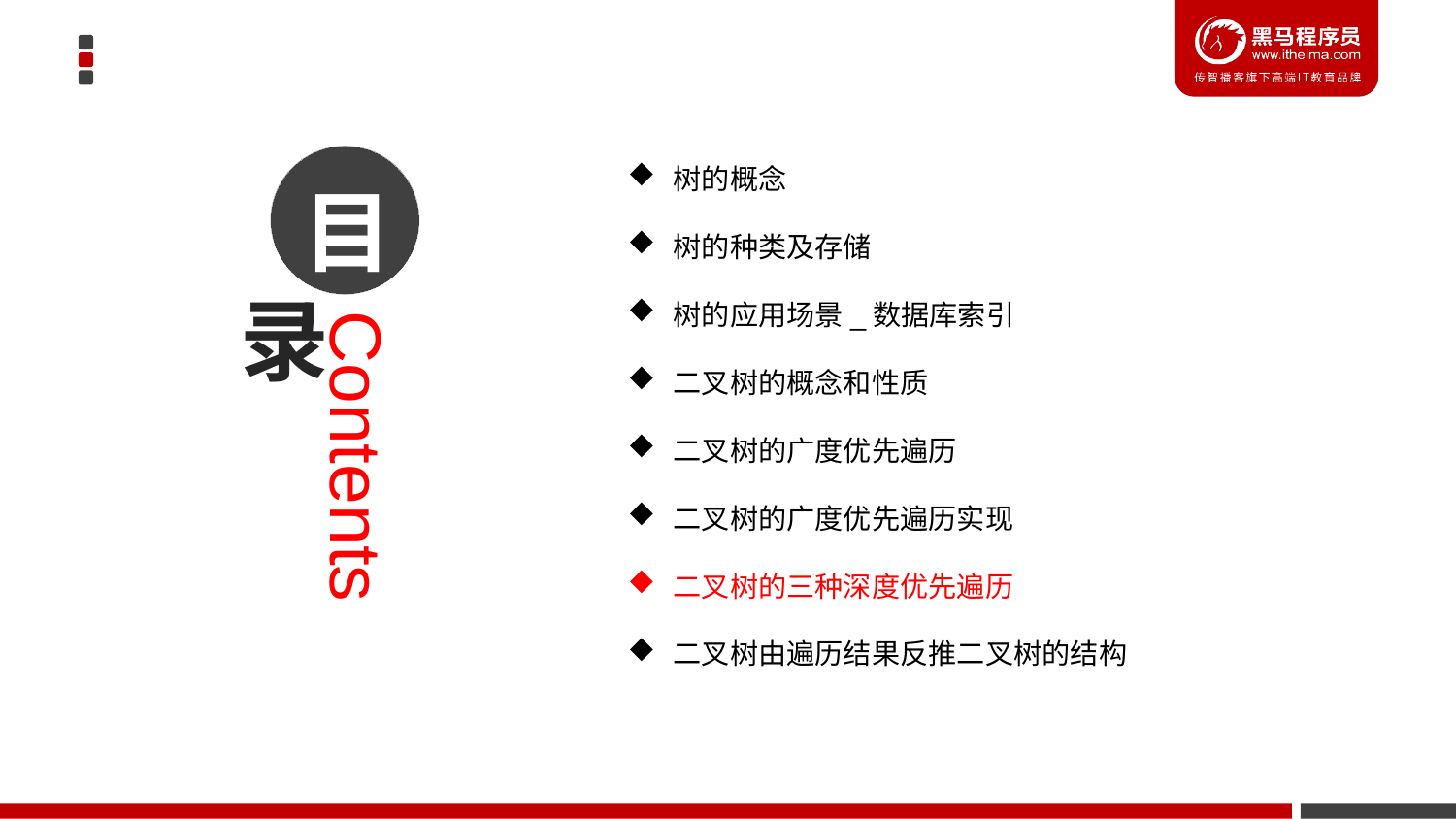

树的概念
树的种类及存储
树的应用场景_数据库索引
二叉树的概念和性质
二叉树的广度优先遍历
二叉树的广度优先遍历实现
二叉树的三种深度优先遍历
二叉树由遍历结果反推二叉树的结构
目
录
Contents